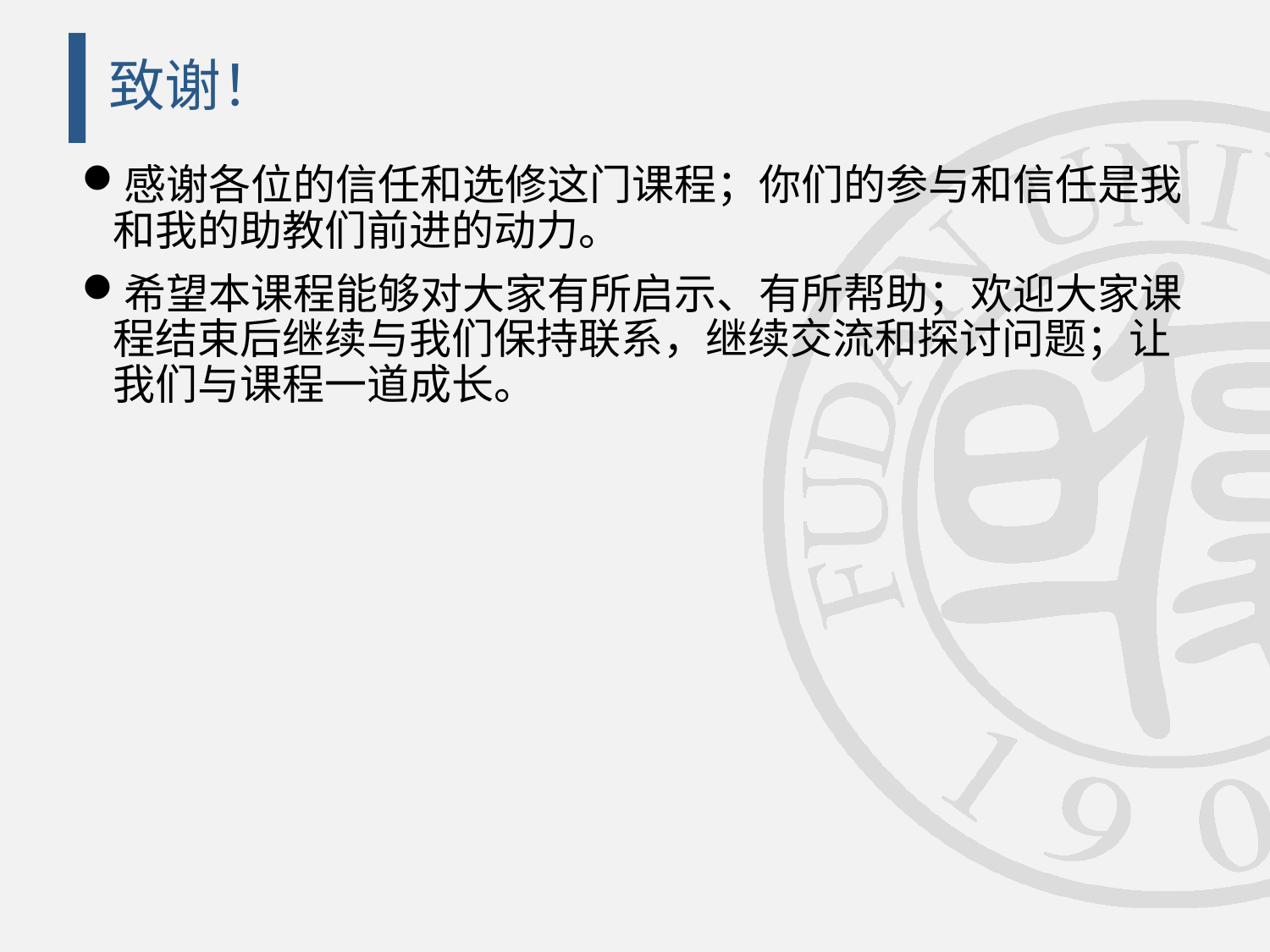

# 致谢！
感谢各位的信任和选修这门课程；你们的参与和信任是我和我的助教们前进的动力。
希望本课程能够对大家有所启示、有所帮助；欢迎大家课程结束后继续与我们保持联系，继续交流和探讨问题；让我们与课程一道成长。